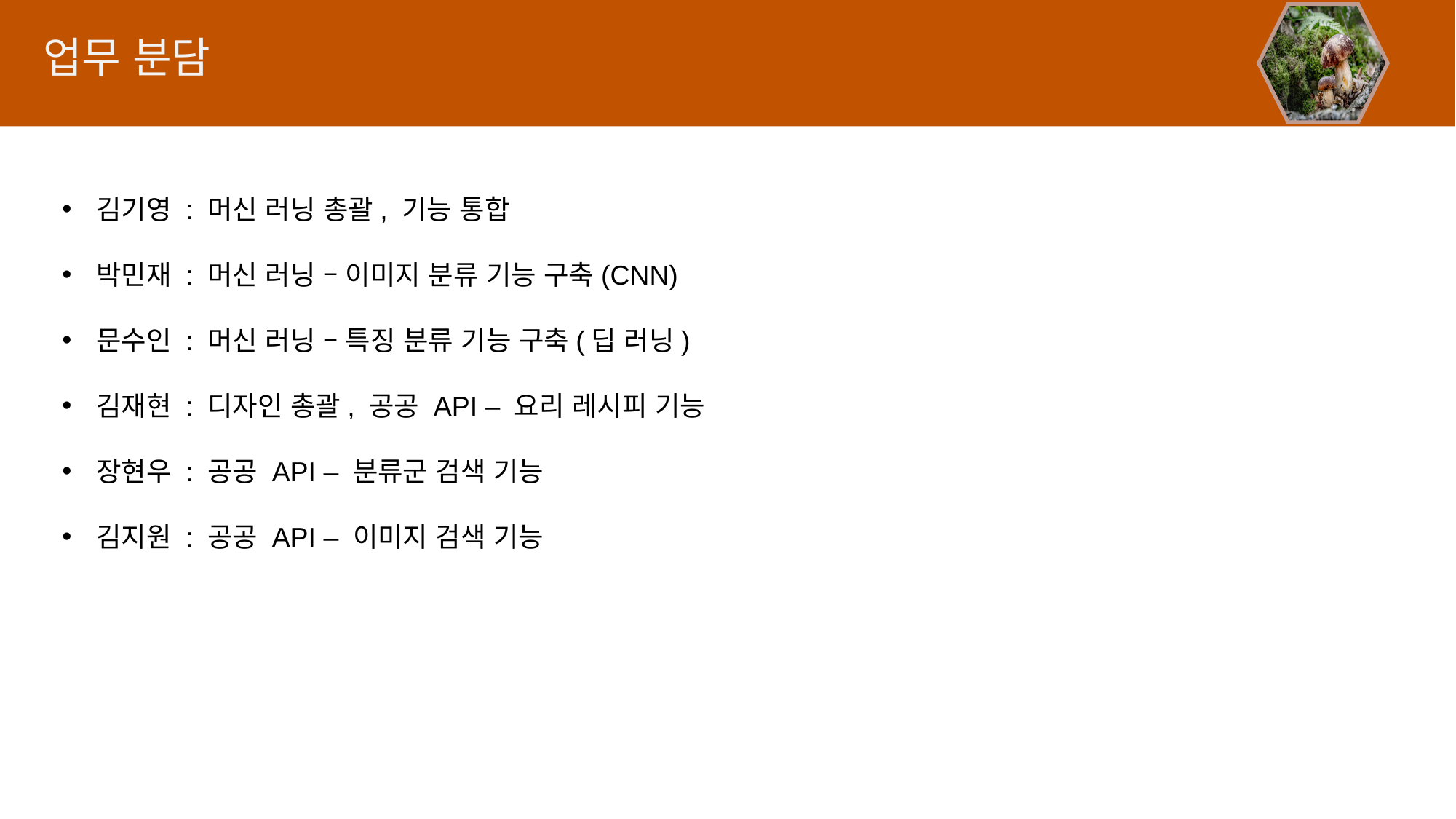

업무 분담
김기영 : 머신 러닝 총괄, 기능 통합
박민재 : 머신 러닝 – 이미지 분류 기능 구축(CNN)
문수인 : 머신 러닝 – 특징 분류 기능 구축(딥 러닝)
김재현 : 디자인 총괄, 공공 API – 요리 레시피 기능
장현우 : 공공 API – 분류군 검색 기능
김지원 : 공공 API – 이미지 검색 기능